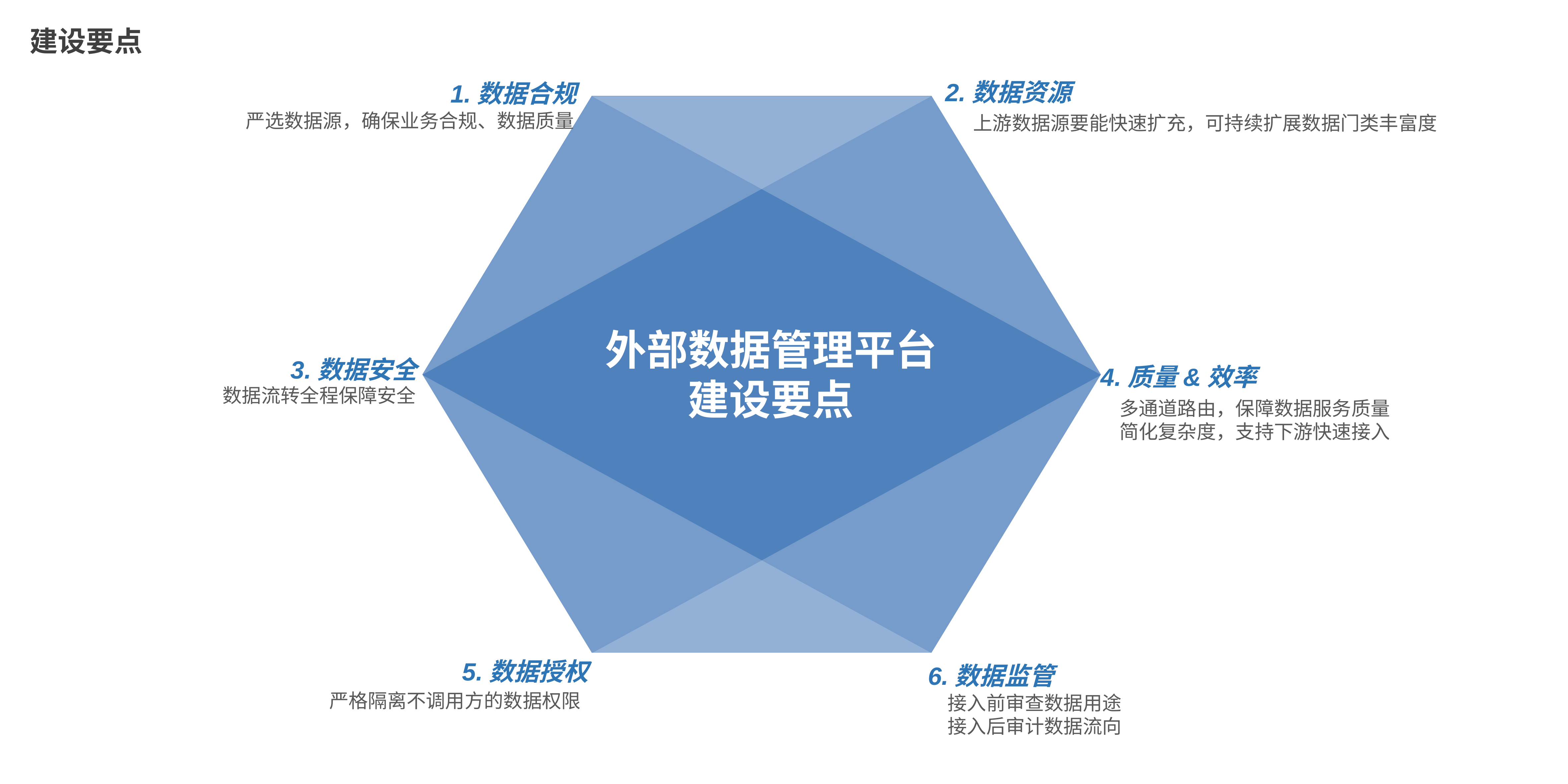

建设要点
2.数据资源
1.数据合规

严选数据源，确保业务合规、数据质量
上游数据源要能快速扩充，可持续扩展数据门类丰富度
外部数据管理平台
建设要点
3.数据安全
4.质量&效率
数据流转全程保障安全
多通道路由，保障数据服务质量
简化复杂度，支持下游快速接入
5.数据授权
6.数据监管
严格隔离不调用方的数据权限
接入前审查数据用途
接入后审计数据流向